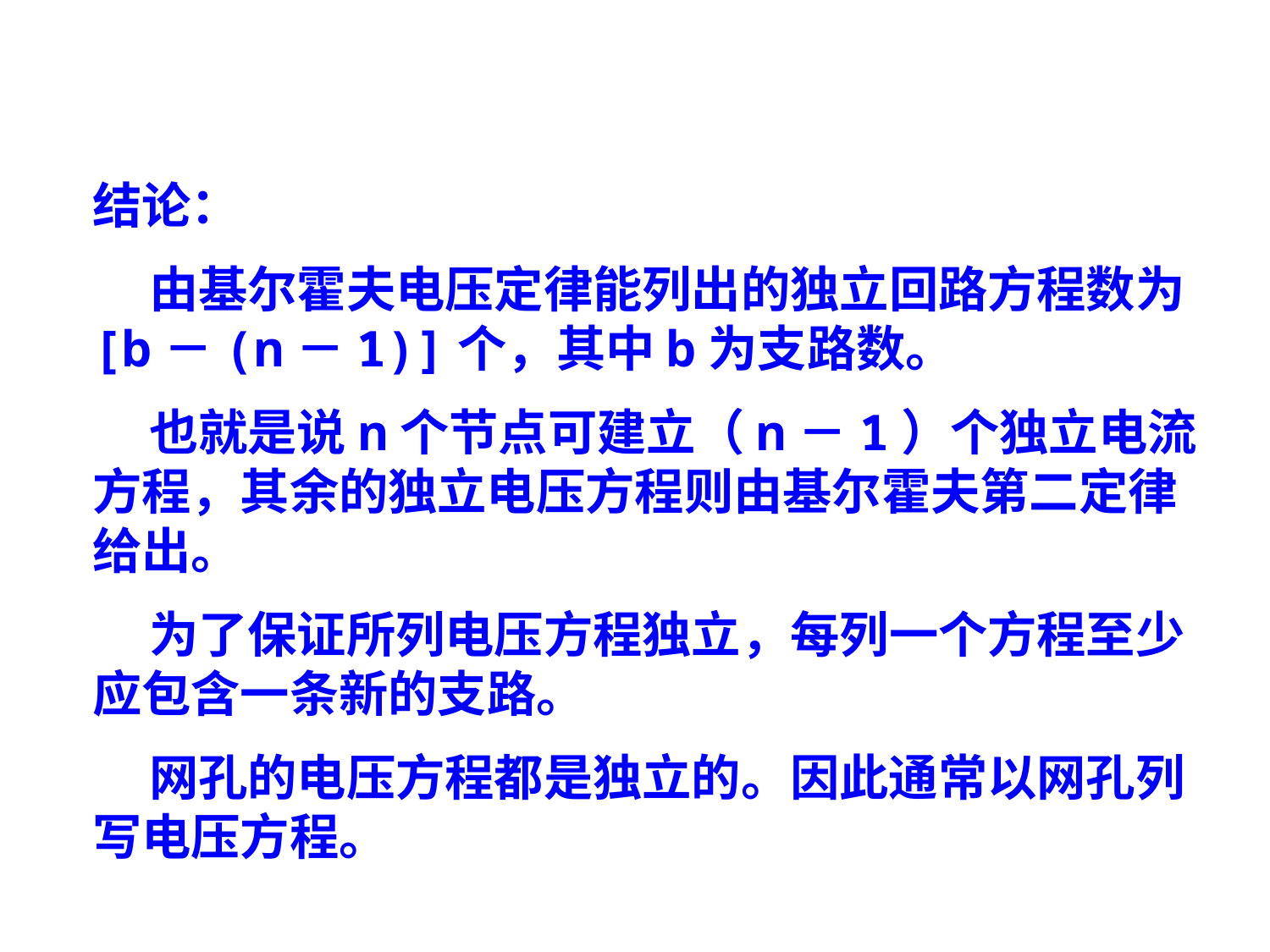

川庆培训中心、四川石油学校
CCDC Training Center、Sichuan Petroleum School
结论：
    由基尔霍夫电压定律能列出的独立回路方程数为 [b－(n－1)]个，其中b为支路数。
    也就是说n个节点可建立（n－1）个独立电流方程，其余的独立电压方程则由基尔霍夫第二定律给出。
    为了保证所列电压方程独立，每列一个方程至少应包含一条新的支路。
    网孔的电压方程都是独立的。因此通常以网孔列写电压方程。